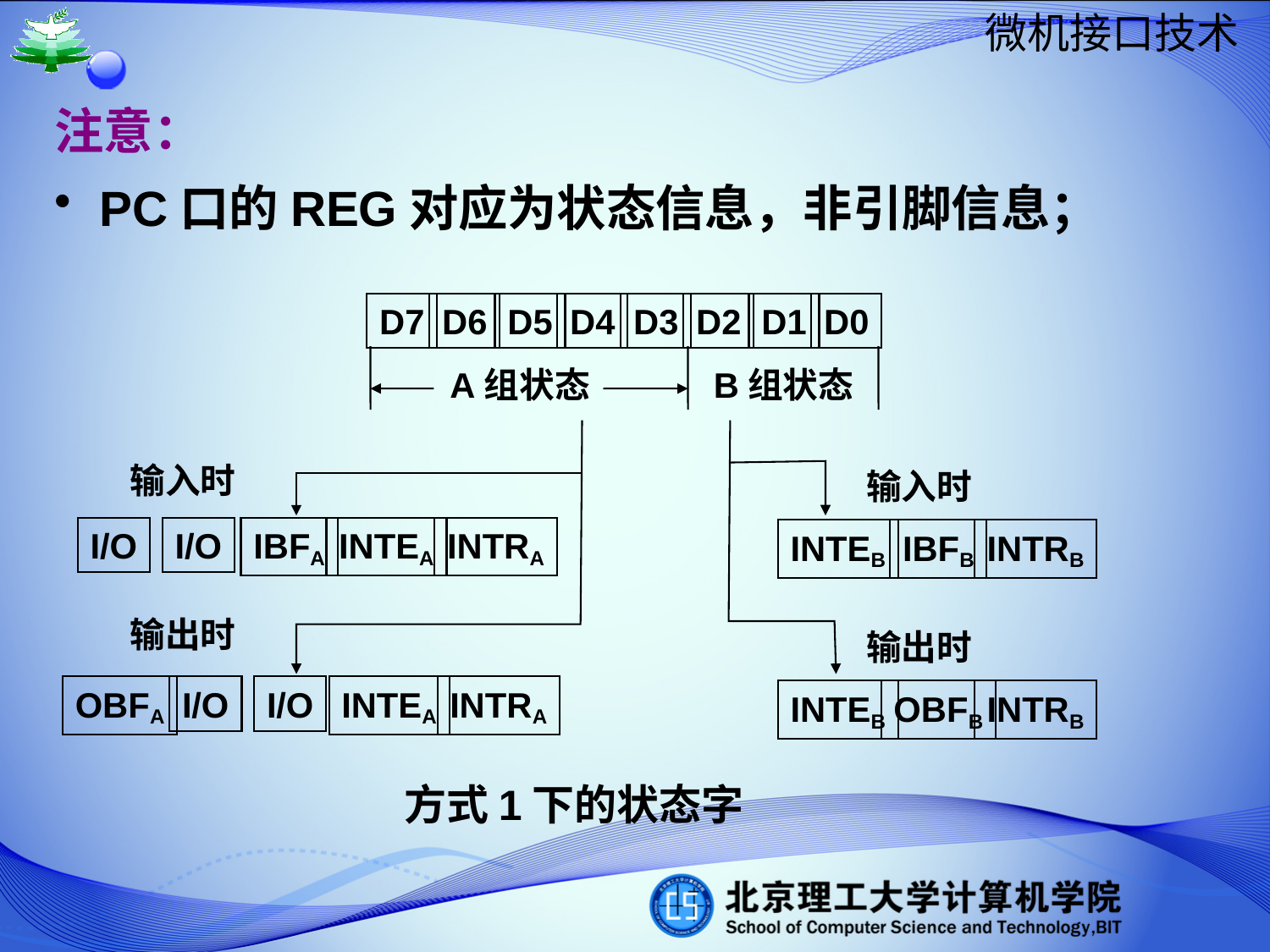

注意：
  PC口的REG对应为状态信息，非引脚信息；
D7
D6
D5
D4
D3
D2
D1
D0

A组状态
B组状态

输入时
I/O
I/O
IBFA
INTEA
INTRA
输出时
OBFA
I/O
I/O
INTEA
INTRA
输入时
INTEB
IBFB
INTRB
输出时
INTEB
OBFB
INTRB

方式1下的状态字